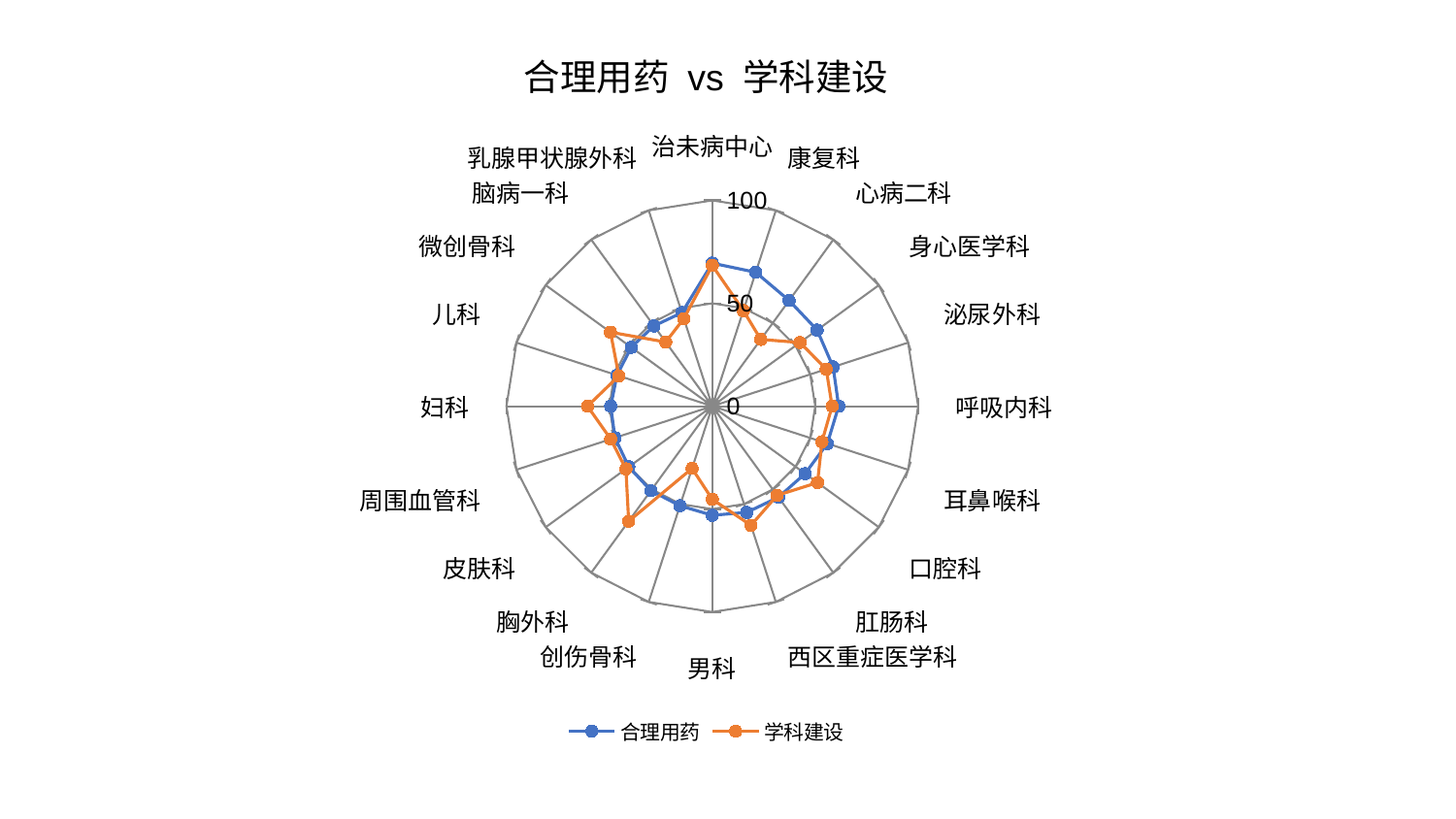

### Chart: 合理用药 vs 学科建设

| Category | 合理用药 | 学科建设 |
|---|---|---|
| 治未病中心 | 69.50929557389925 | 68.39875391013786 |
| 康复科 | 68.38910101372933 | 48.83256132366614 |
| 心病二科 | 63.4695718133193 | 40.10810045709657 |
| 身心医学科 | 62.963290979635175 | 52.66201273420773 |
| 泌尿外科 | 61.71528149438109 | 58.19733962770981 |
| 呼吸内科 | 61.39970882858723 | 58.20416972194143 |
| 耳鼻喉科 | 58.75795048647131 | 56.00884003803281 |
| 口腔科 | 55.73648617177212 | 63.19593939787148 |
| 肛肠科 | 54.68843227880459 | 53.576516814275095 |
| 西区重症医学科 | 54.270716067520304 | 60.86203687827131 |
| 男科 | 53.02019325648605 | 45.25501547841976 |
| 创伤骨科 | 50.8481075274156 | 31.813725650420896 |
| 胸外科 | 50.76250412524564 | 69.11666576775397 |
| 皮肤科 | 50.151770119657535 | 51.885031748843176 |
| 周围血管科 | 49.70957348656059 | 51.8743078094208 |
| 妇科 | 49.341166689828285 | 60.6177718293278 |
| 儿科 | 48.69880441146866 | 47.72064809657855 |
| 微创骨科 | 48.6658954540803 | 61.14762395722594 |
| 脑病一科 | 48.22007182756105 | 38.52992888472922 |
| 乳腺甲状腺外科 | 47.80107325748791 | 44.76149293060662 |
50